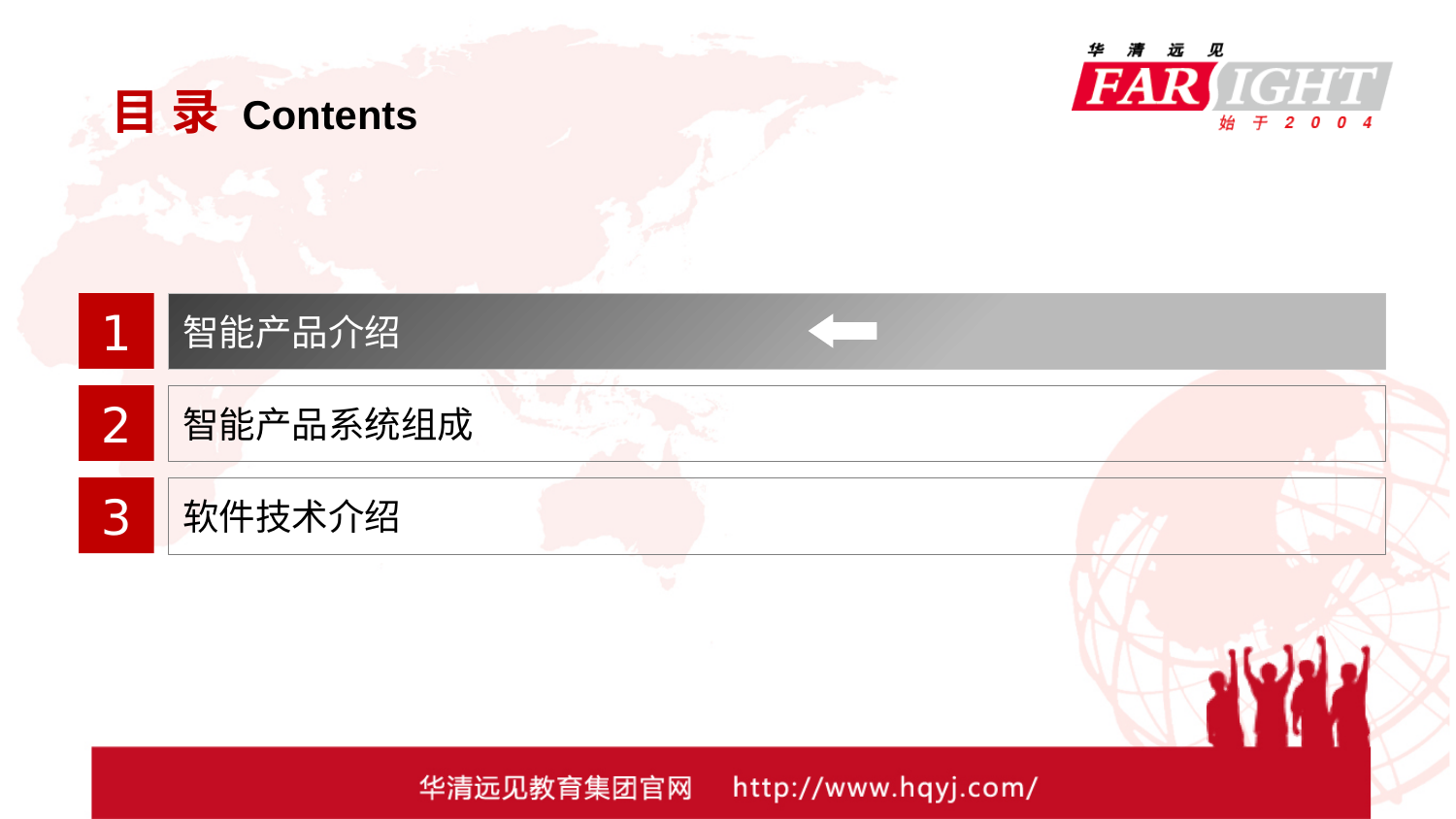

目 录 Contents
1
智能产品介绍

2
智能产品系统组成
3
软件技术介绍